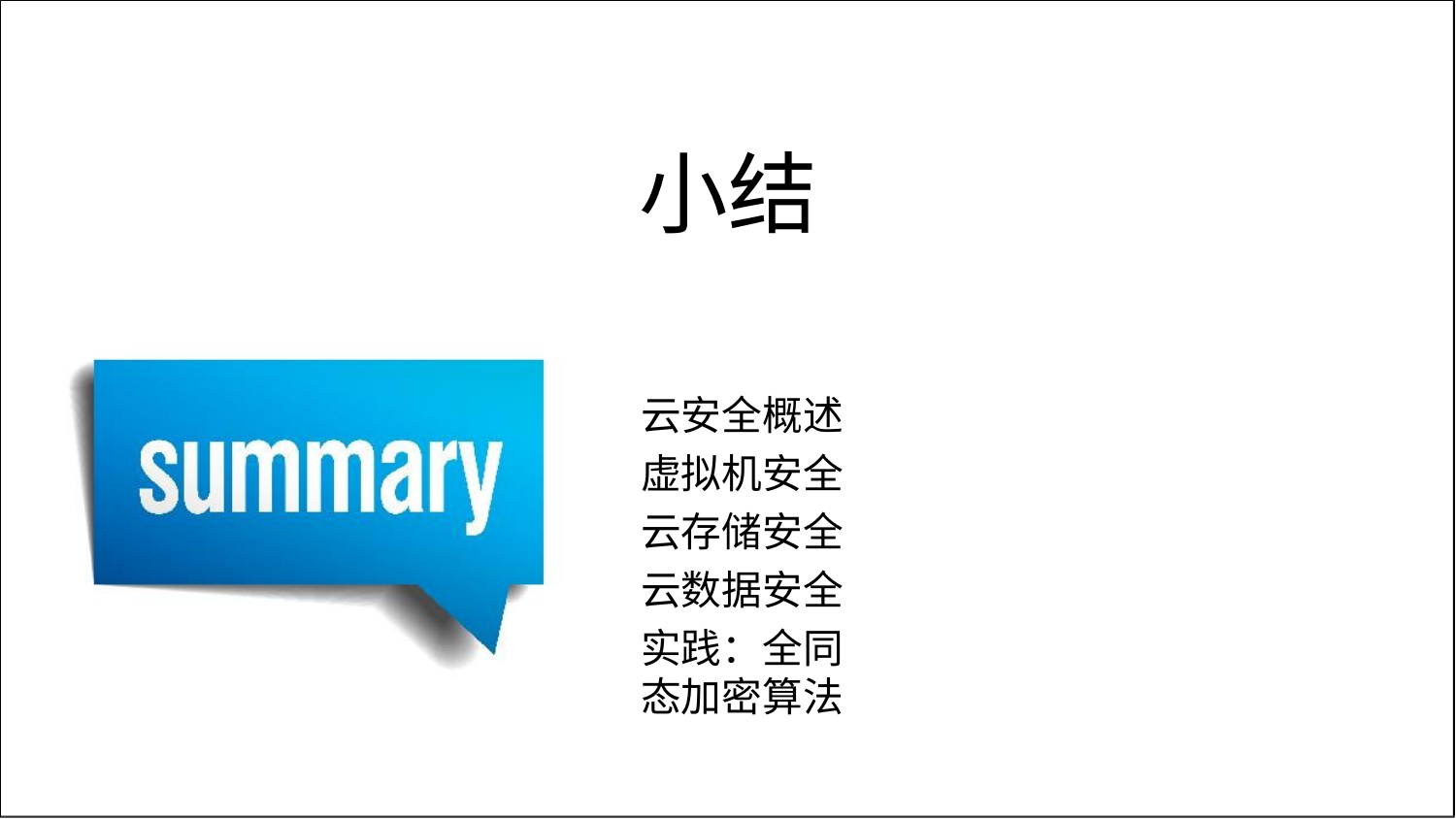

# 小结

云安全概述 虚拟机安全 云存储安全 云数据安全
实践：全同态加密算法